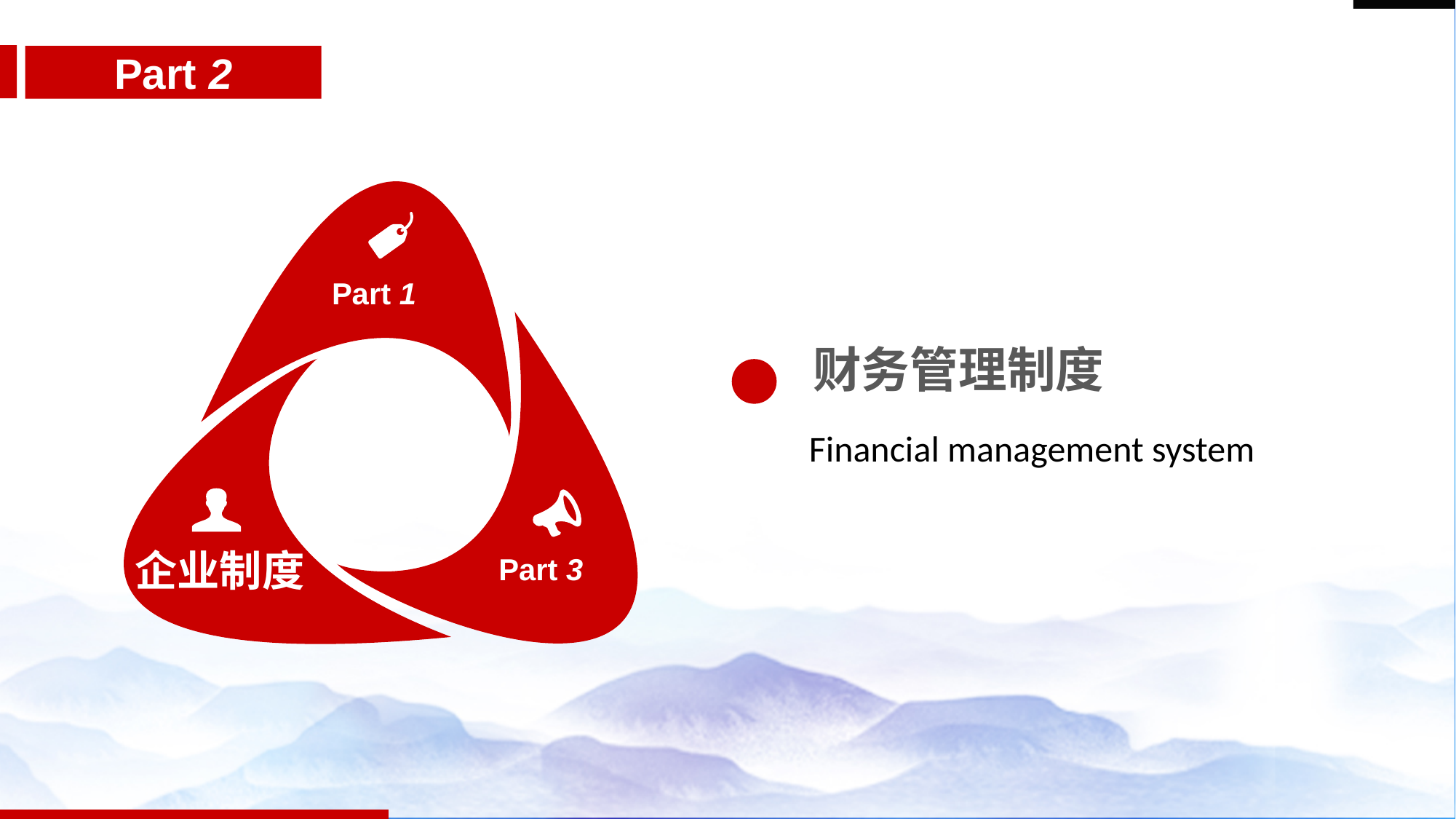

CONTENT
Part 2

Part 1
财务管理制度

Financial management system

企业制度
Part 3